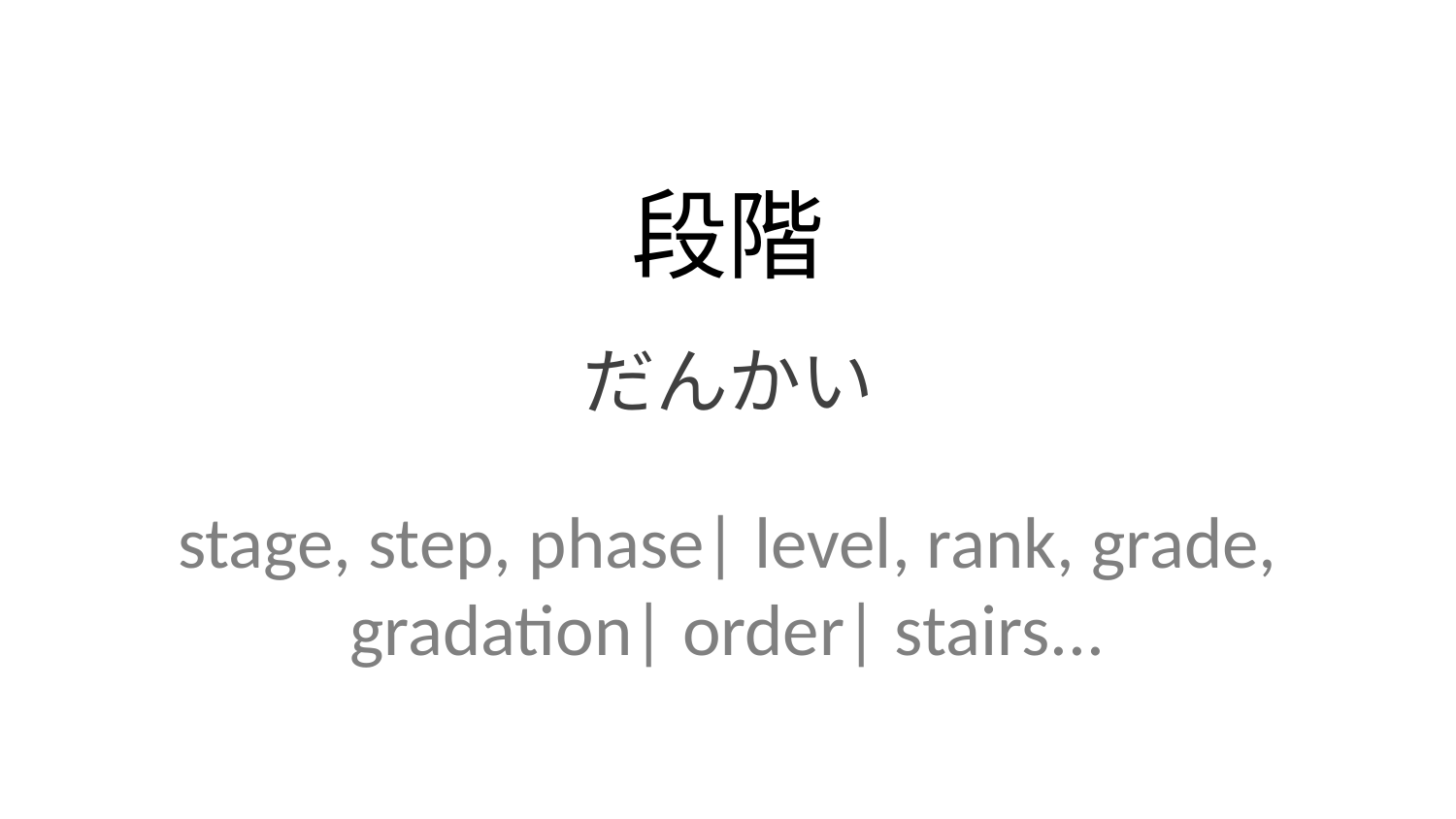

段階

だんかい
stage, step, phase| level, rank, grade, gradation| order| stairs...